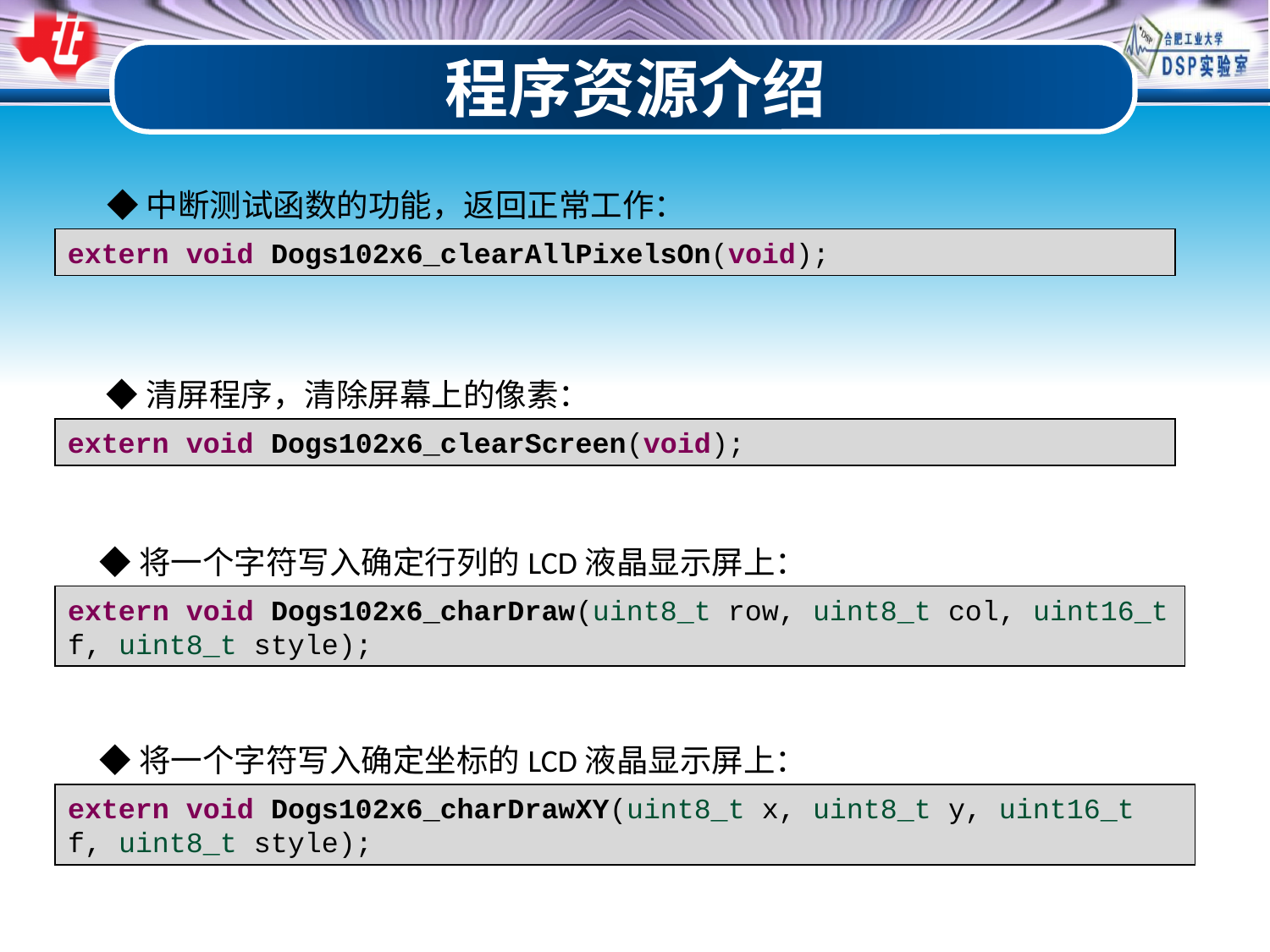

程序资源介绍
◆中断测试函数的功能，返回正常工作：
extern void Dogs102x6_clearAllPixelsOn(void);
◆清屏程序，清除屏幕上的像素：
extern void Dogs102x6_clearScreen(void);
◆将一个字符写入确定行列的LCD液晶显示屏上：
extern void Dogs102x6_charDraw(uint8_t row, uint8_t col, uint16_t f, uint8_t style);
◆将一个字符写入确定坐标的LCD液晶显示屏上：
extern void Dogs102x6_charDrawXY(uint8_t x, uint8_t y, uint16_t f, uint8_t style);